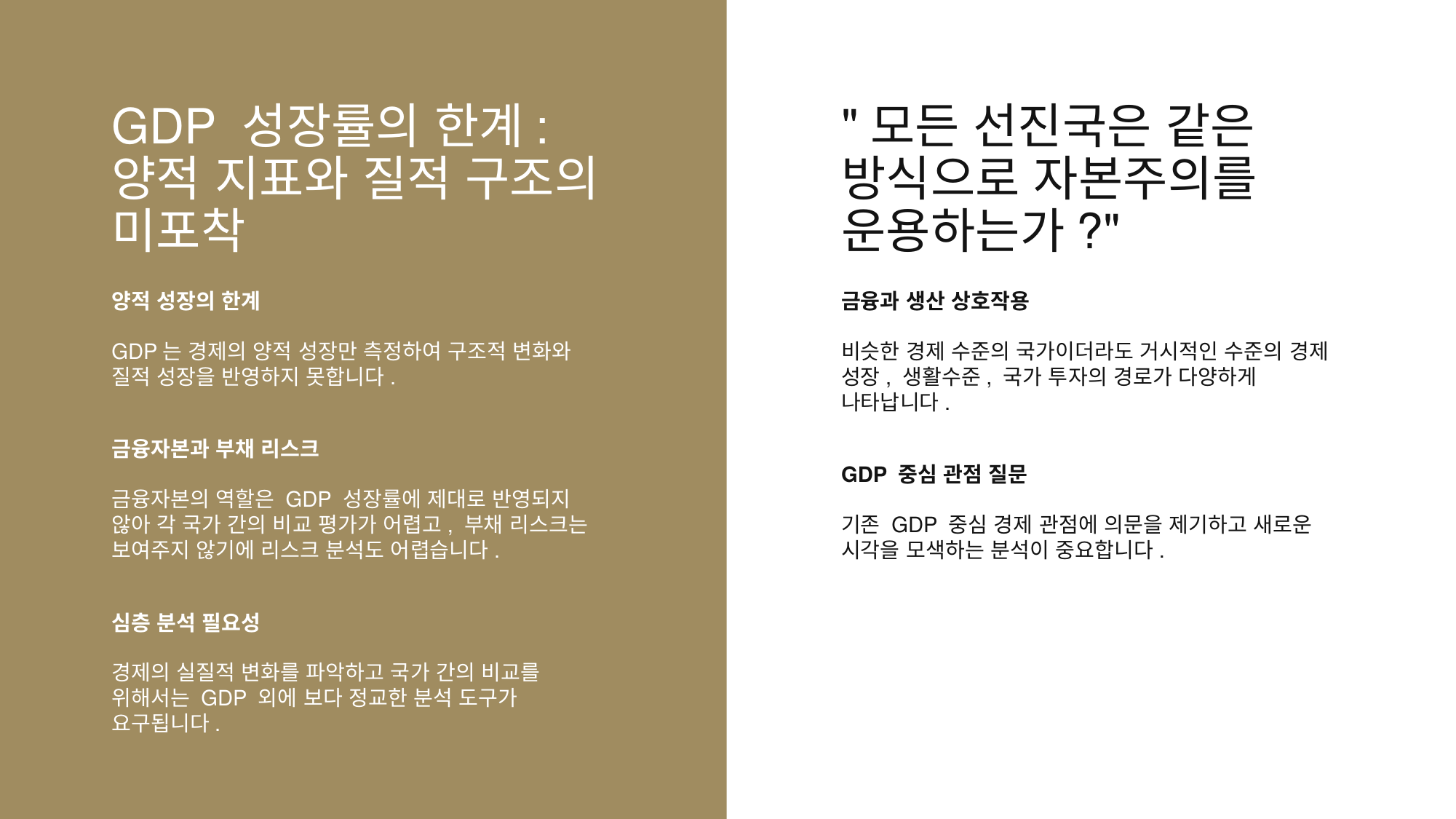

# GDP 성장률의 한계: 양적 지표와 질적 구조의 미포착
"모든 선진국은 같은 방식으로 자본주의를 운용하는가?"
양적 성장의 한계
GDP는 경제의 양적 성장만 측정하여 구조적 변화와 질적 성장을 반영하지 못합니다.
금융자본과 부채 리스크
금융자본의 역할은 GDP 성장률에 제대로 반영되지 않아 각 국가 간의 비교 평가가 어렵고, 부채 리스크는 보여주지 않기에 리스크 분석도 어렵습니다.
심층 분석 필요성
경제의 실질적 변화를 파악하고 국가 간의 비교를 위해서는 GDP 외에 보다 정교한 분석 도구가 요구됩니다.
금융과 생산 상호작용
비슷한 경제 수준의 국가이더라도 거시적인 수준의 경제 성장, 생활수준, 국가 투자의 경로가 다양하게 나타납니다.
GDP 중심 관점 질문
기존 GDP 중심 경제 관점에 의문을 제기하고 새로운 시각을 모색하는 분석이 중요합니다.